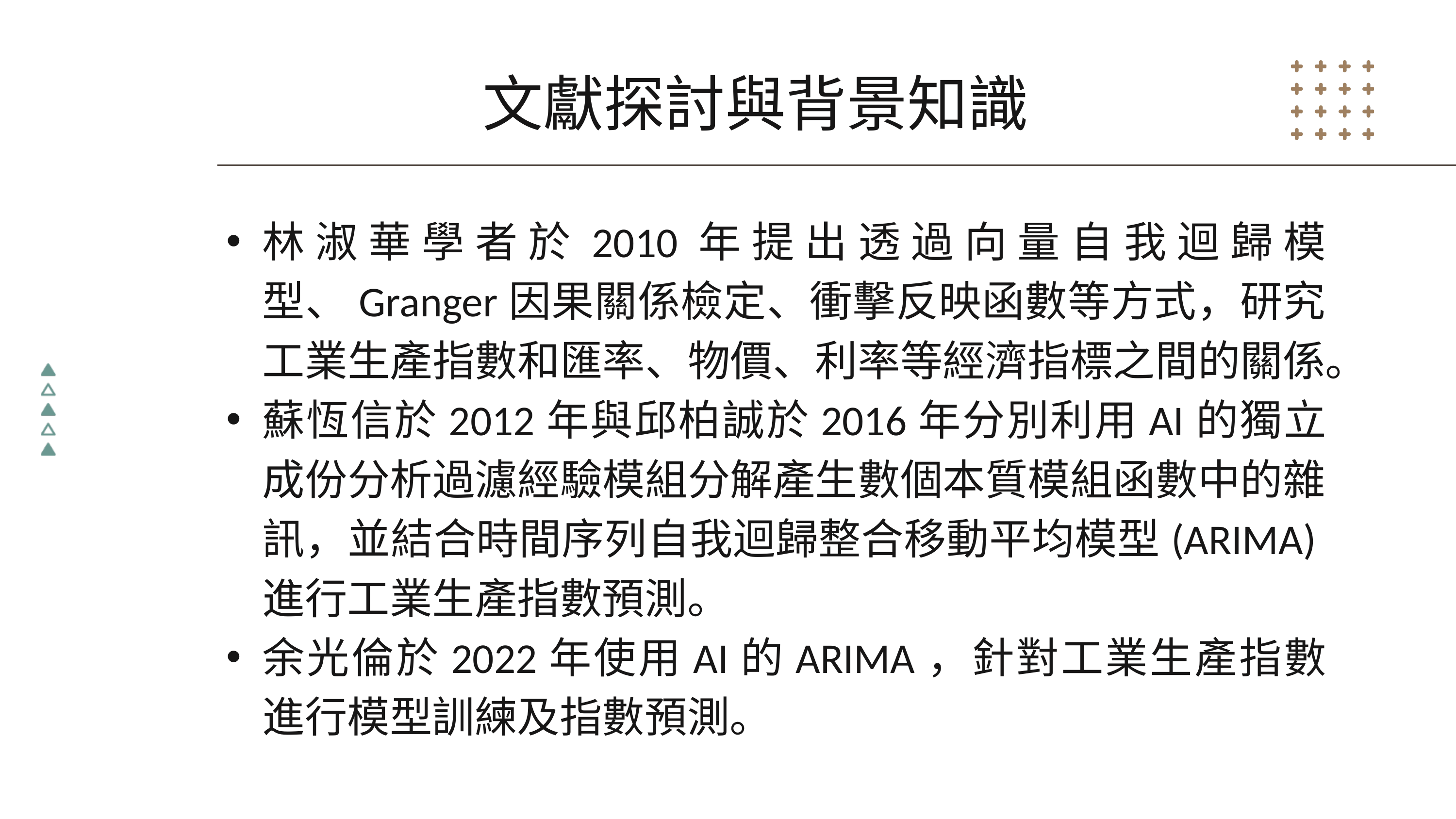

文獻探討與背景知識

林淑華學者於2010年提出透過向量自我迴歸模型、Granger因果關係檢定、衝擊反映函數等方式，研究工業生產指數和匯率、物價、利率等經濟指標之間的關係。
蘇恆信於2012年與邱柏誠於2016年分別利用AI的獨立成份分析過濾經驗模組分解產生數個本質模組函數中的雜訊，並結合時間序列自我迴歸整合移動平均模型(ARIMA)進行工業生產指數預測。
余光倫於2022年使用AI的ARIMA，針對工業生產指數進行模型訓練及指數預測。